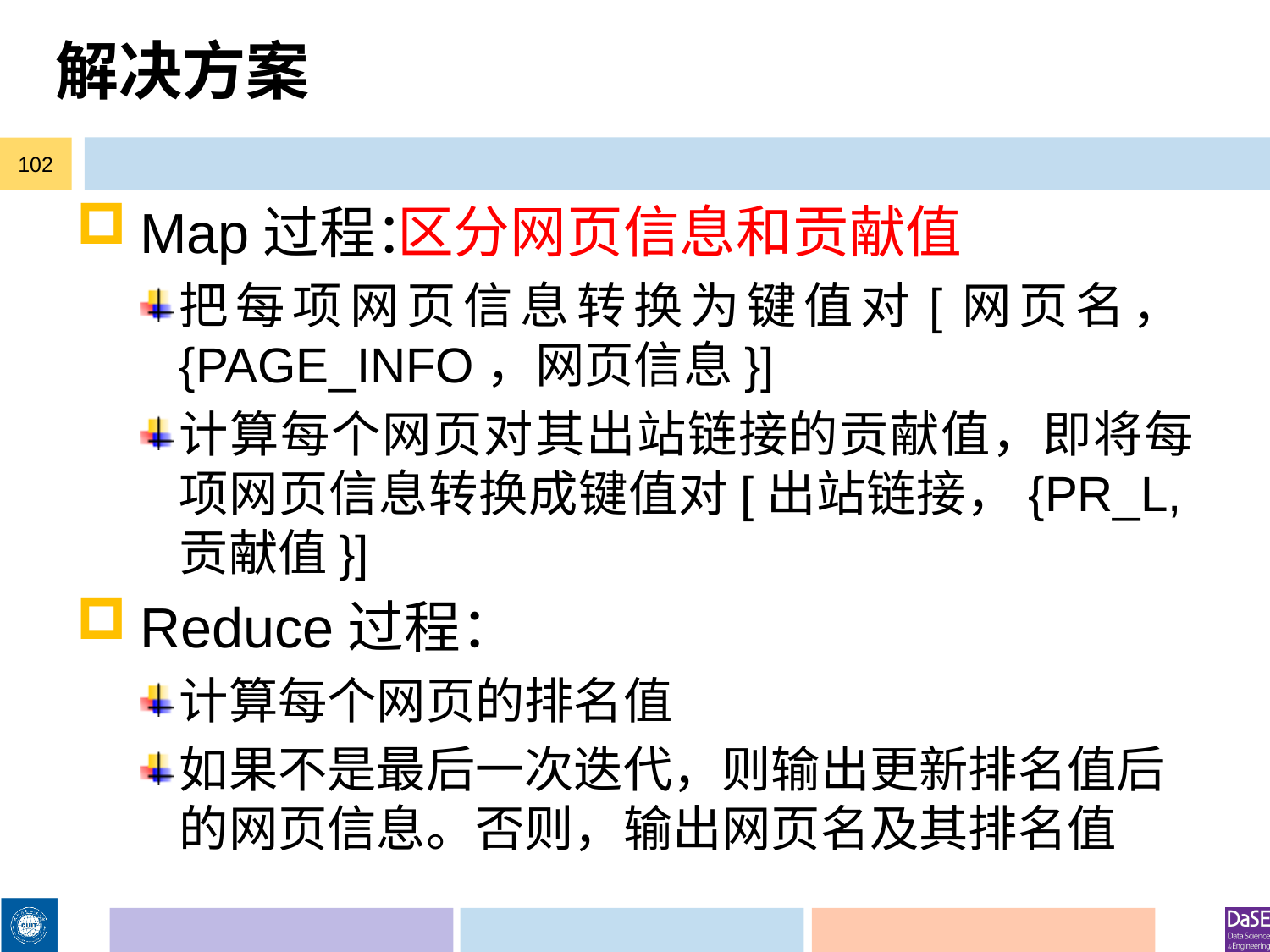

# 解决方案
102
Map过程：
把每项网页信息转换为键值对[网页名，{PAGE_INFO，网页信息}]
计算每个网页对其出站链接的贡献值，即将每项网页信息转换成键值对[出站链接，{PR_L,贡献值}]
Reduce过程：
计算每个网页的排名值
如果不是最后一次迭代，则输出更新排名值后的网页信息。否则，输出网页名及其排名值

区分网页信息和贡献值